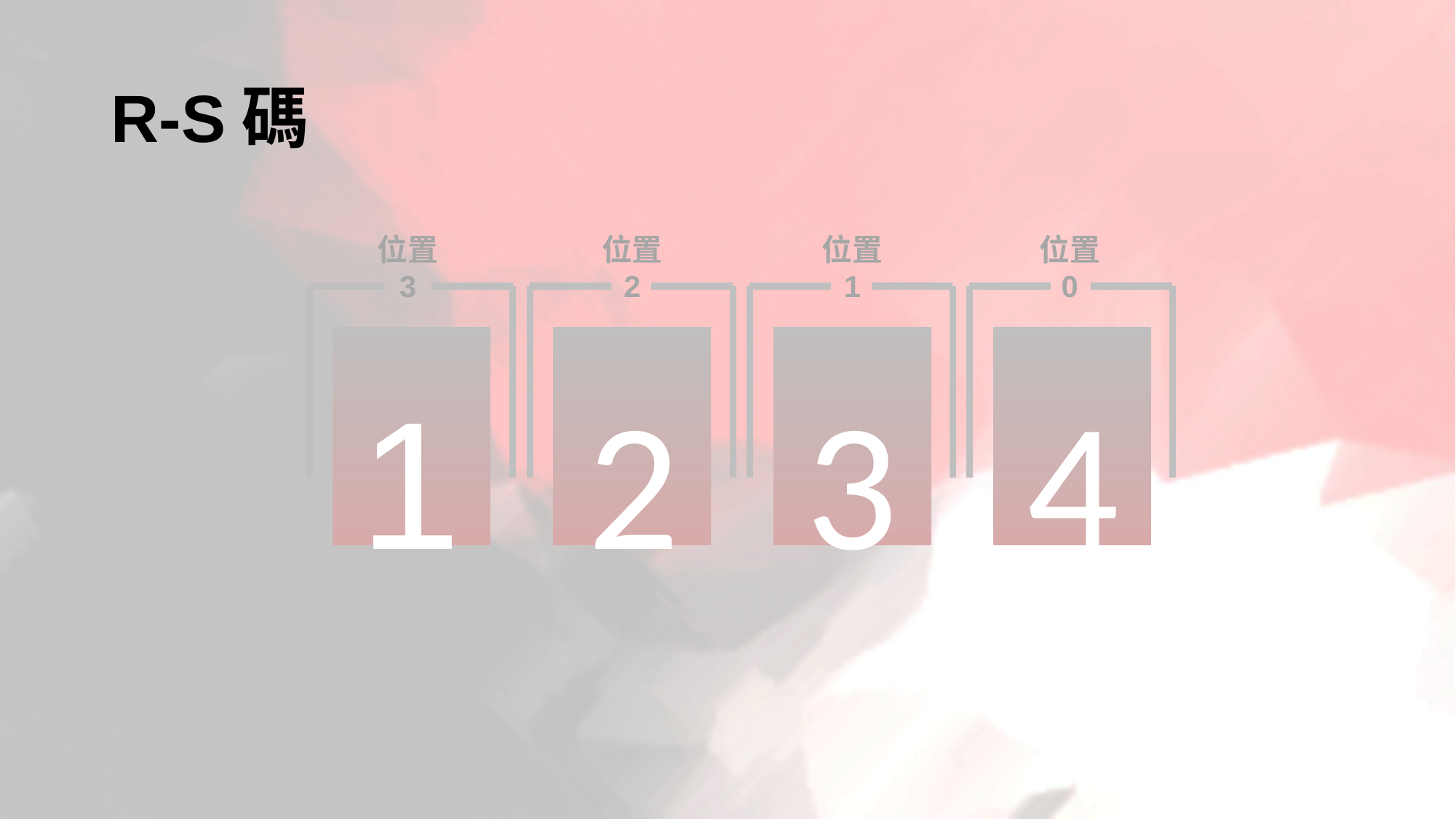

R-S碼
位置
3
位置
2
位置
1
位置
0

1
2
3
4